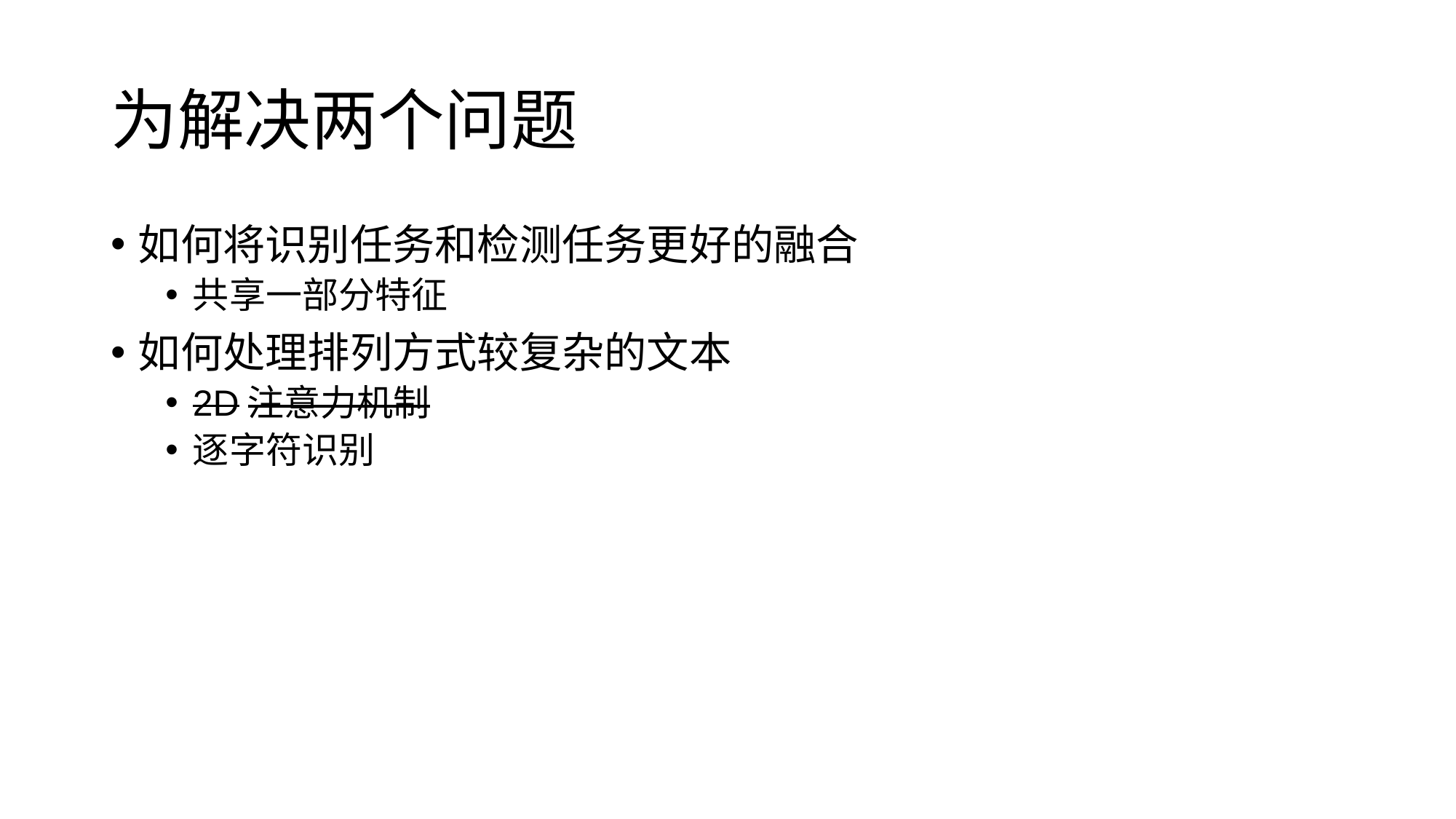

# 为解决两个问题
如何将识别任务和检测任务更好的融合
共享一部分特征
如何处理排列方式较复杂的文本
2D注意力机制
逐字符识别